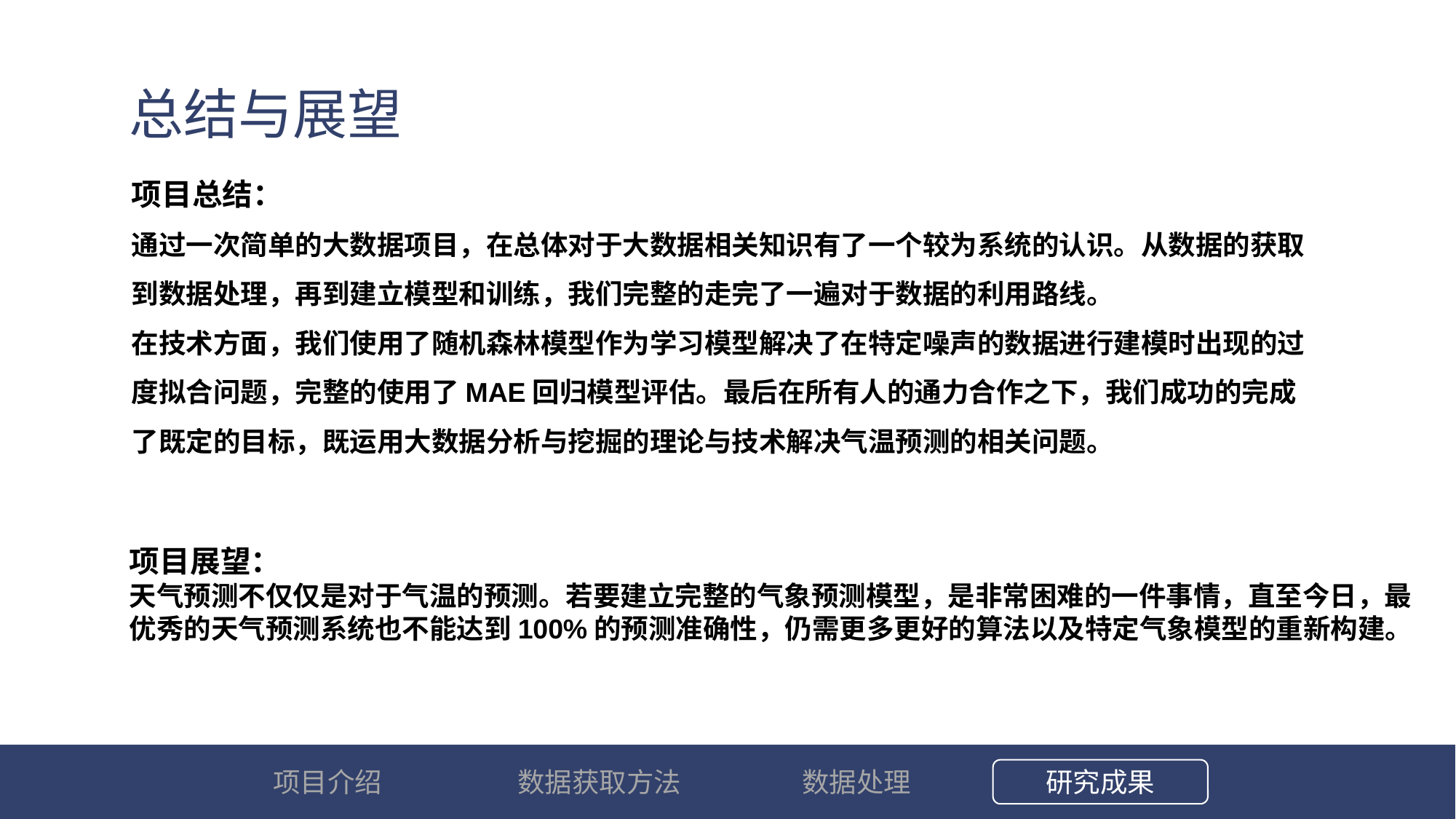

总结与展望
项目总结：
通过一次简单的大数据项目，在总体对于大数据相关知识有了一个较为系统的认识。从数据的获取到数据处理，再到建立模型和训练，我们完整的走完了一遍对于数据的利用路线。
在技术方面，我们使用了随机森林模型作为学习模型解决了在特定噪声的数据进行建模时出现的过度拟合问题，完整的使用了MAE回归模型评估。最后在所有人的通力合作之下，我们成功的完成了既定的目标，既运用大数据分析与挖掘的理论与技术解决气温预测的相关问题。
项目展望：
天气预测不仅仅是对于气温的预测。若要建立完整的气象预测模型，是非常困难的一件事情，直至今日，最优秀的天气预测系统也不能达到100%的预测准确性，仍需更多更好的算法以及特定气象模型的重新构建。

项目介绍
数据获取方法
数据处理

研究成果